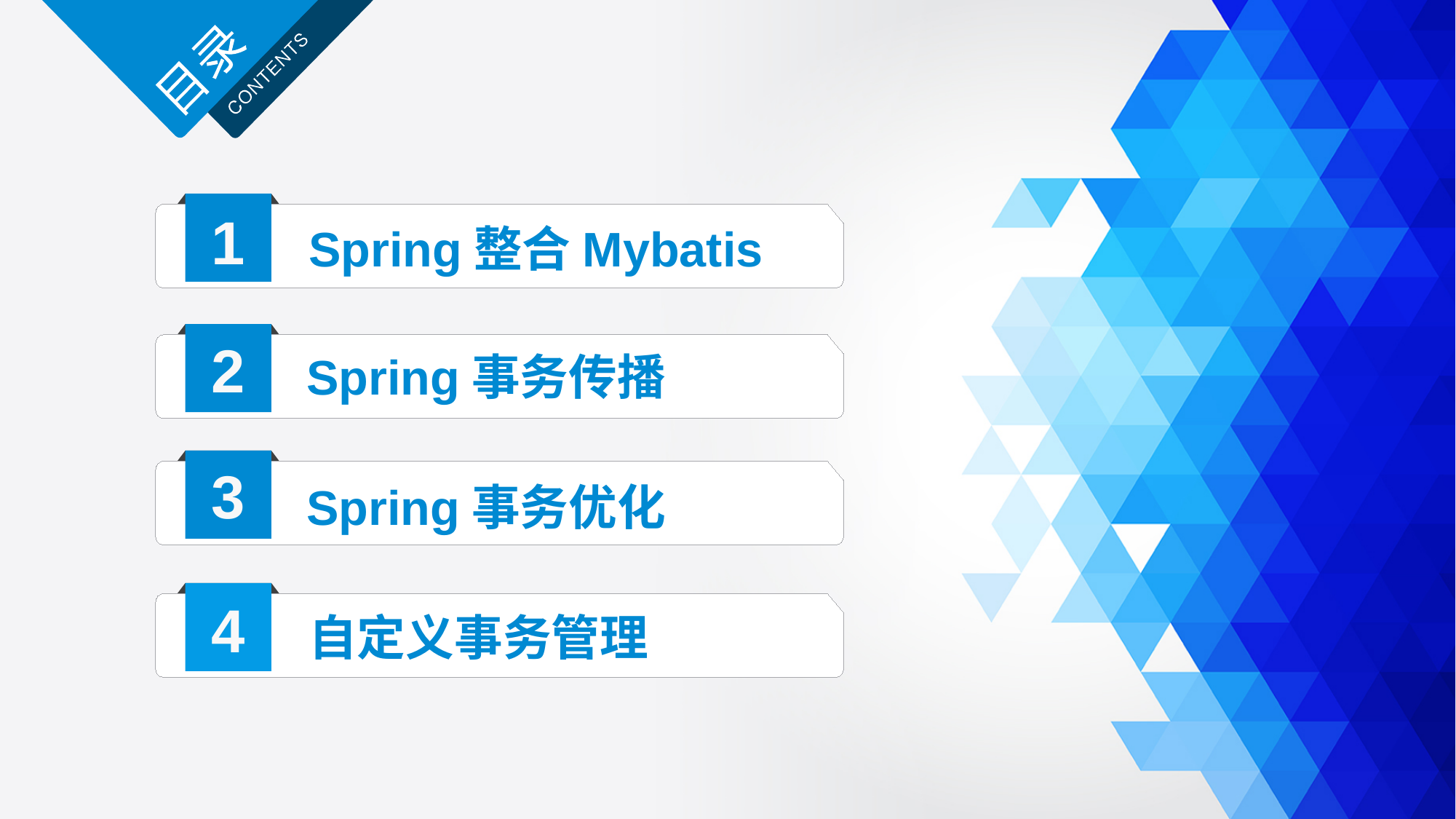

1

Spring整合Mybatis

2

Spring事务传播

3

Spring事务优化

4

自定义事务管理